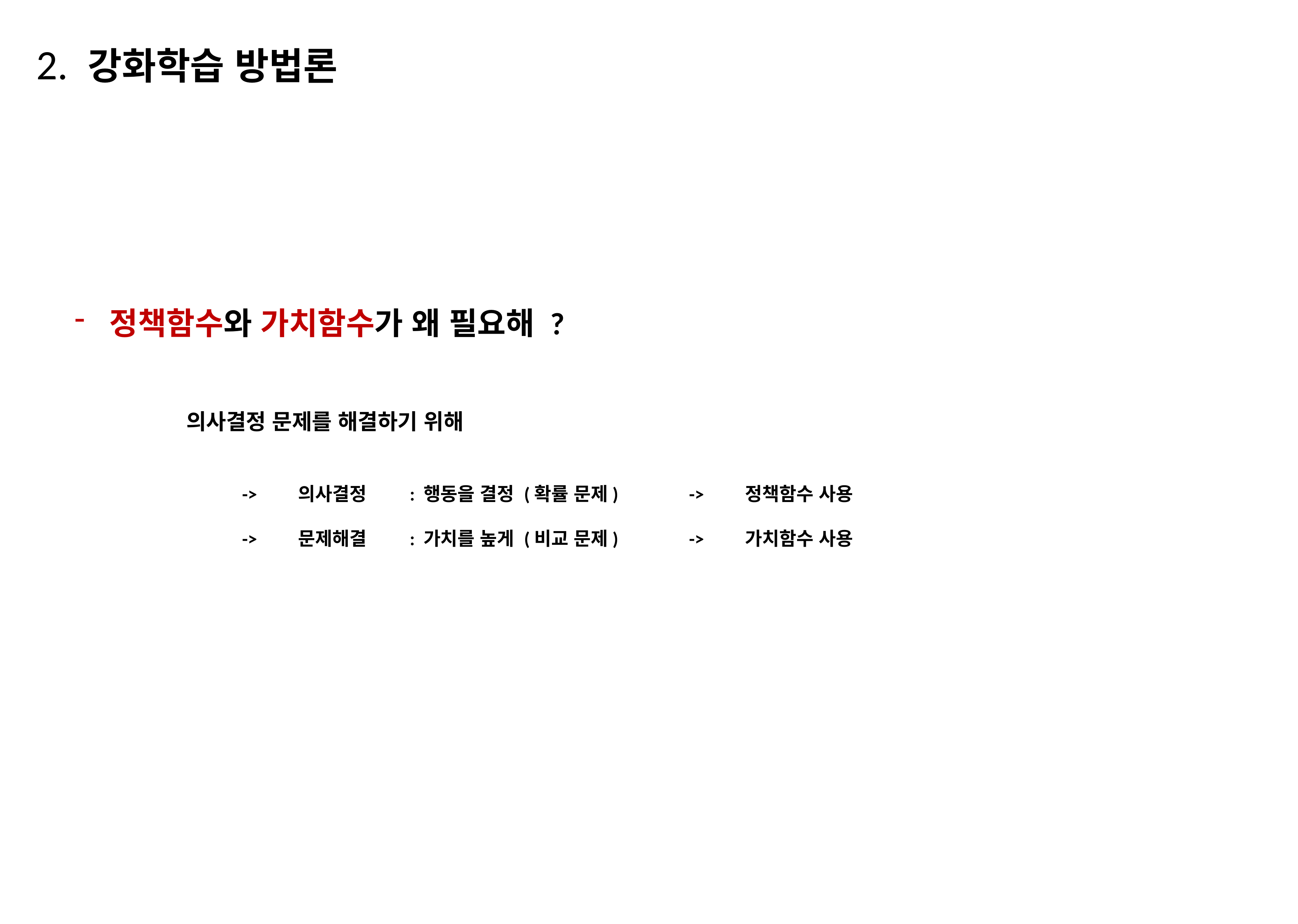

2. 강화학습 방법론
정책함수와 가치함수가 왜 필요해 ?

		의사결정 문제를 해결하기 위해

			-> 	의사결정 	: 행동을 결정 (확률 문제) 		-> 	정책함수 사용

			-> 	문제해결 	: 가치를 높게 (비교 문제) 		-> 	가치함수 사용